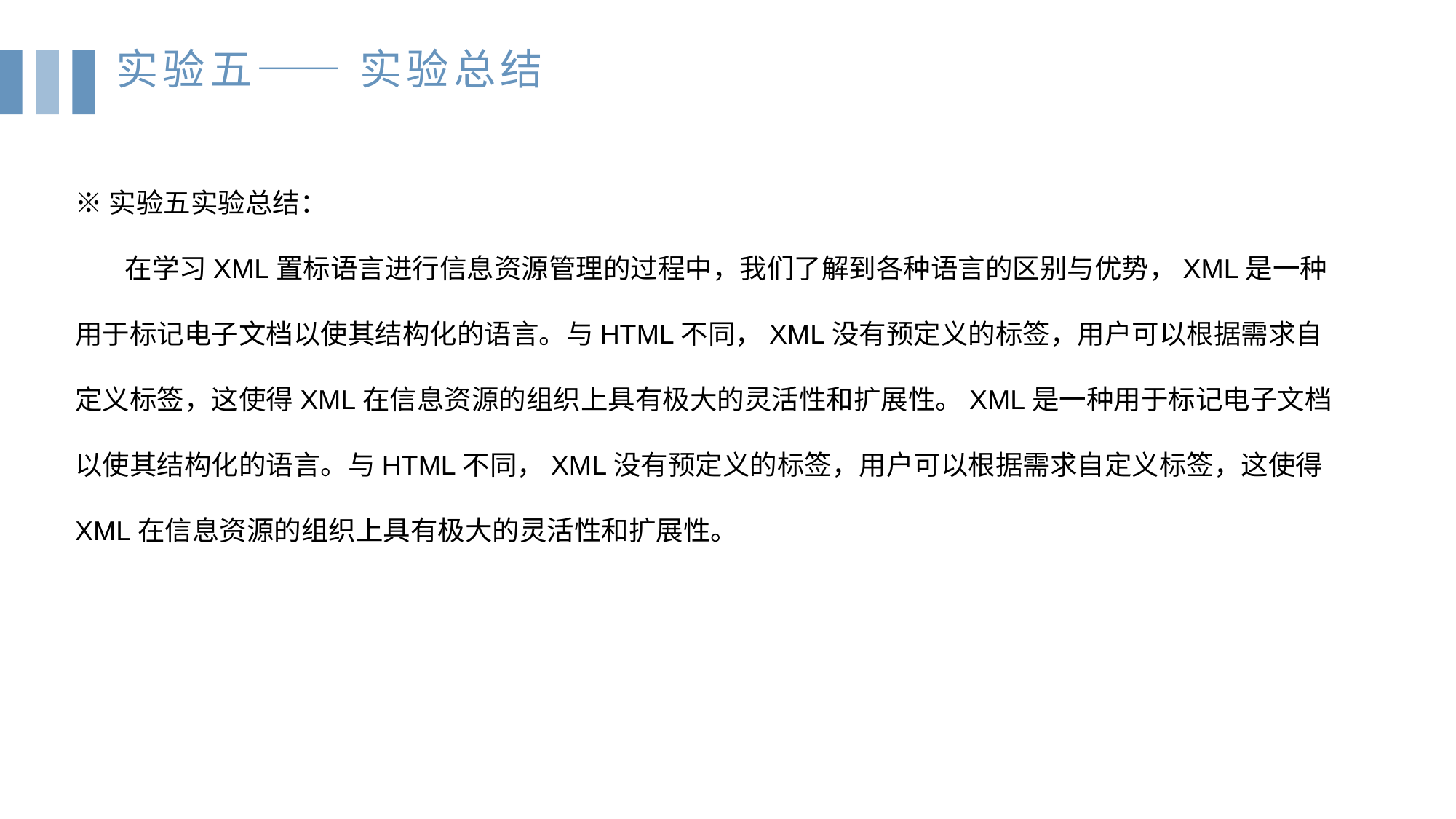

实验五—— 实验总结

※实验五实验总结：
       在学习XML置标语言进行信息资源管理的过程中，我们了解到各种语言的区别与优势，XML是一种用于标记电子文档以使其结构化的语言。与HTML不同，XML没有预定义的标签，用户可以根据需求自定义标签，这使得XML在信息资源的组织上具有极大的灵活性和扩展性。XML是一种用于标记电子文档以使其结构化的语言。与HTML不同，XML没有预定义的标签，用户可以根据需求自定义标签，这使得XML在信息资源的组织上具有极大的灵活性和扩展性。